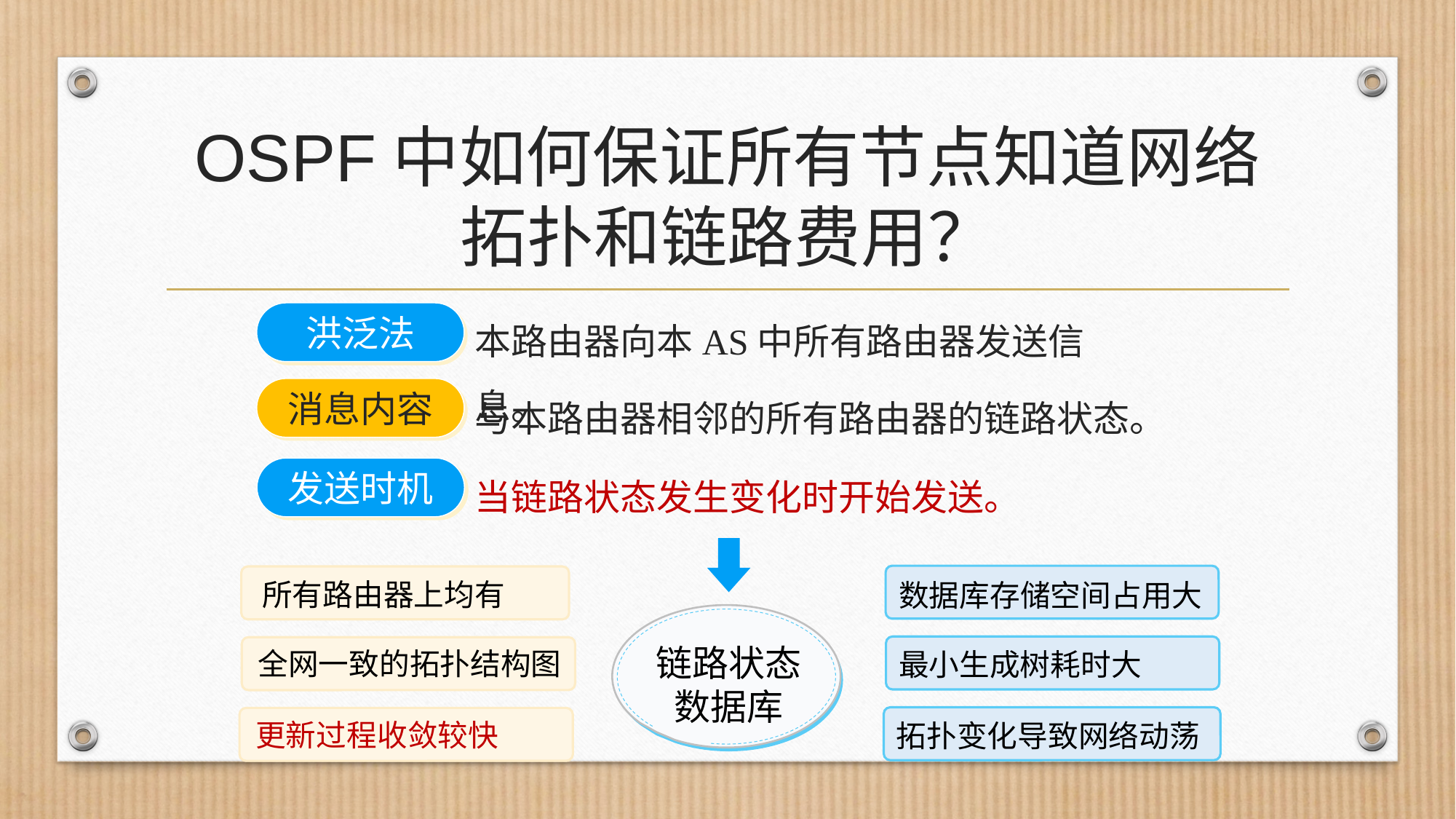

# OSPF中如何保证所有节点知道网络拓扑和链路费用？
本路由器向本AS中所有路由器发送信息。
洪泛法
与本路由器相邻的所有路由器的链路状态。
消息内容
当链路状态发生变化时开始发送。
发送时机

数据库存储空间占用大

所有路由器上均有

链路状态
数据库

最小生成树耗时大

全网一致的拓扑结构图

拓扑变化导致网络动荡

更新过程收敛较快